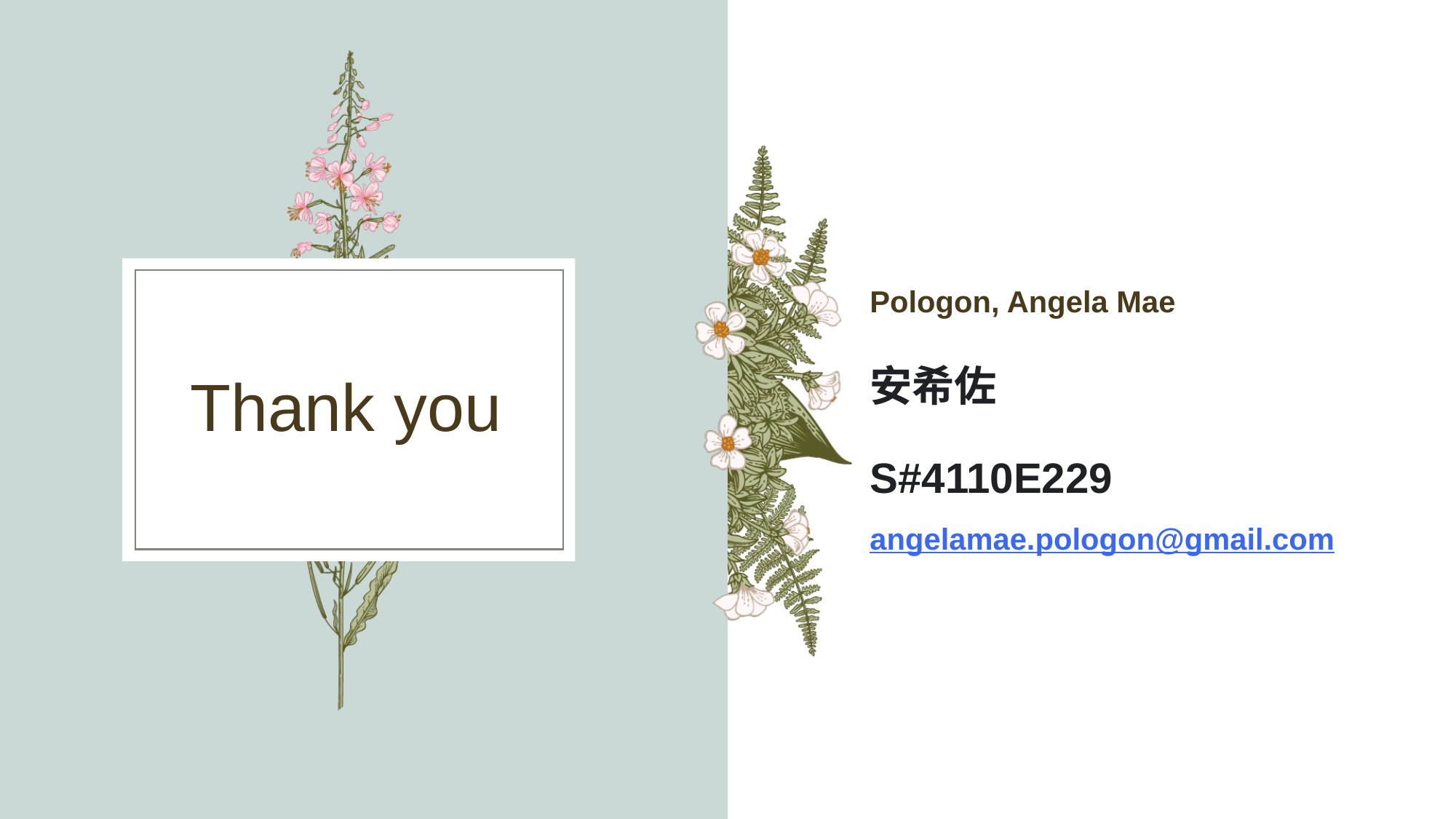

Pologon, Angela Mae
安希佐
S#4110E229 angelamae.pologon@gmail.com
# Thank you